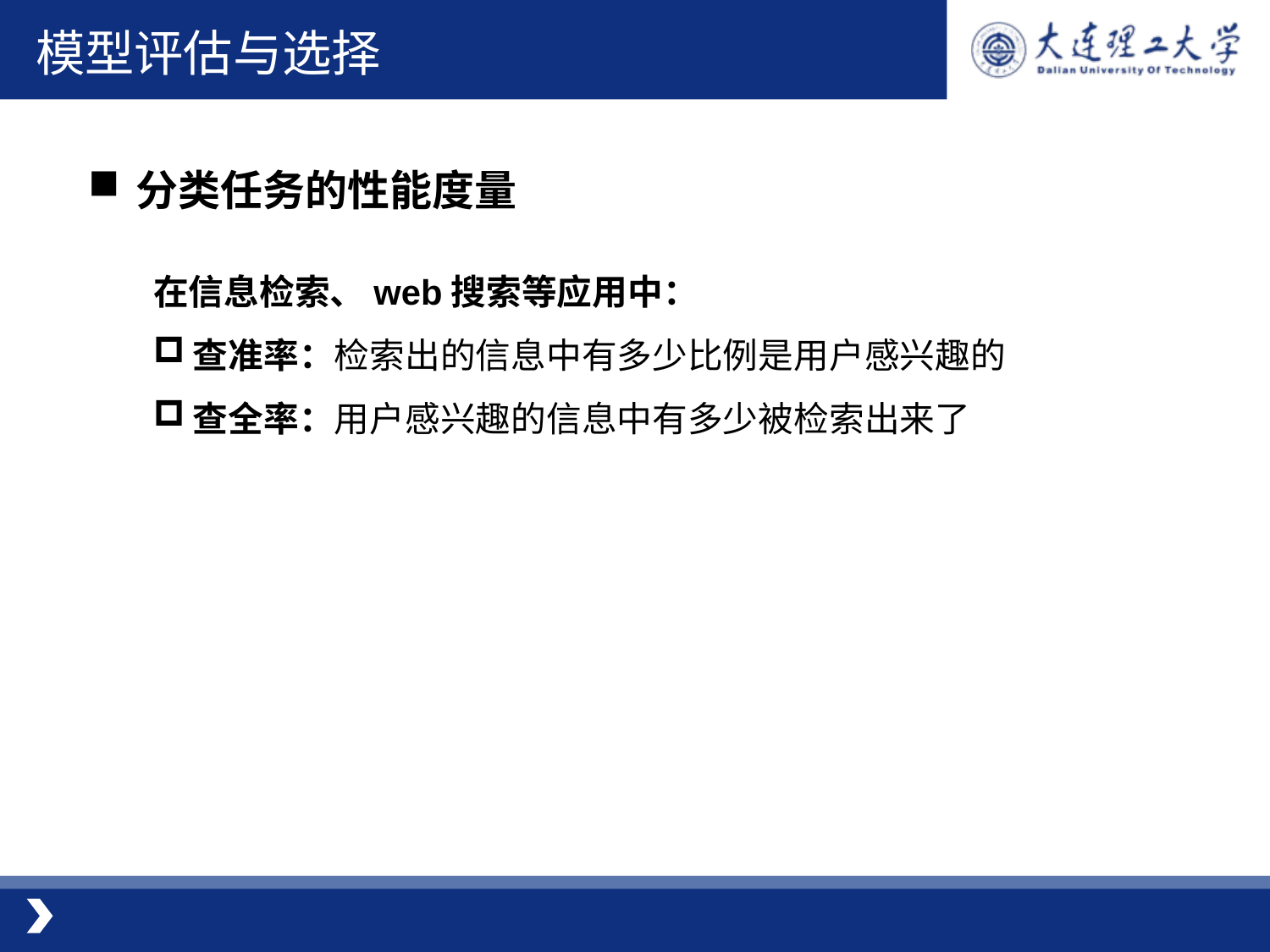

模型评估与选择
分类任务的性能度量
在信息检索、web搜索等应用中：
查准率：检索出的信息中有多少比例是用户感兴趣的
查全率：用户感兴趣的信息中有多少被检索出来了